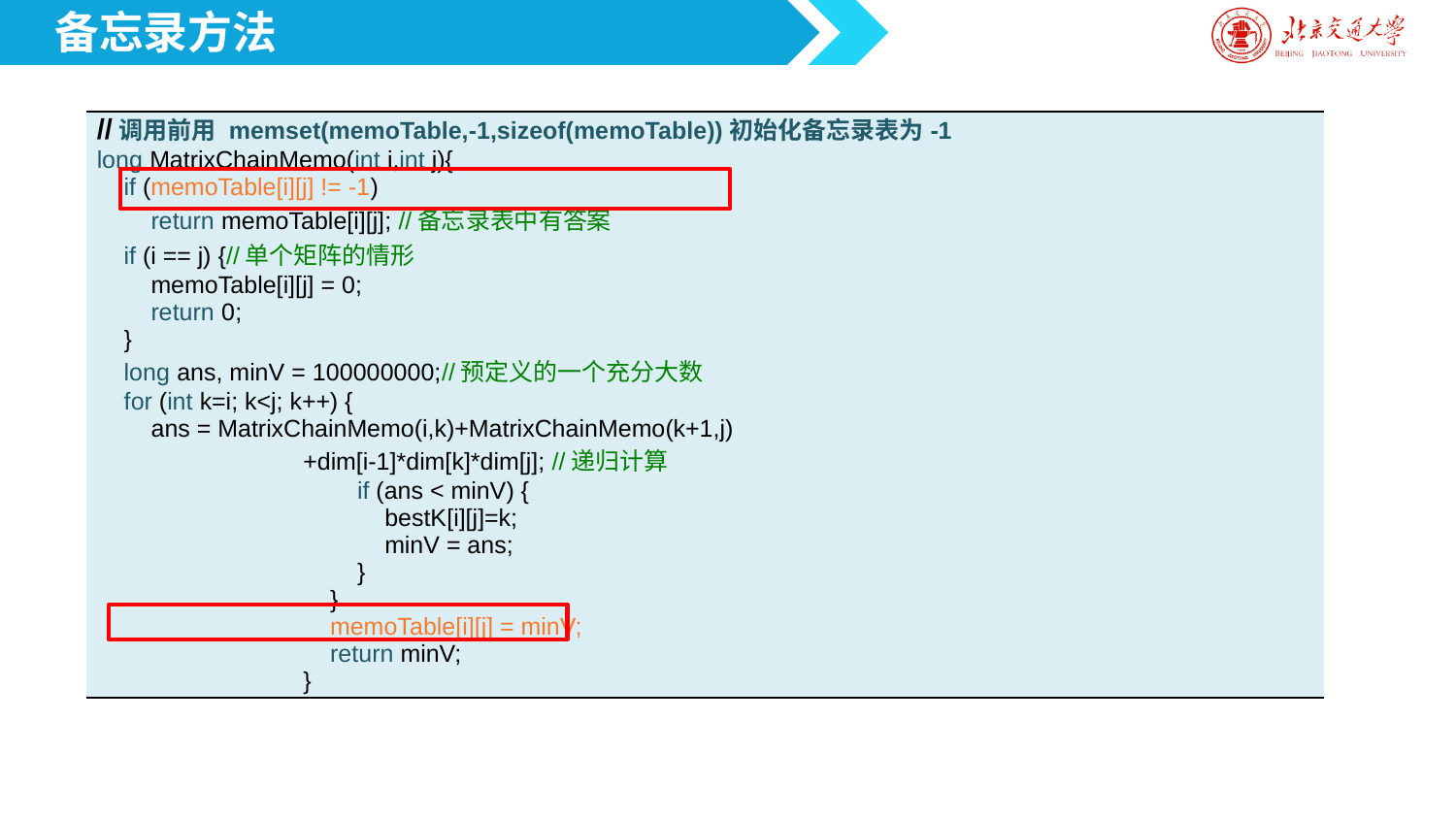

备忘录方法
| //调用前用 memset(memoTable,-1,sizeof(memoTable))初始化备忘录表为-1 long MatrixChainMemo(int i,int j){ if (memoTable[i][j] != -1) return memoTable[i][j]; //备忘录表中有答案 if (i == j) {//单个矩阵的情形 memoTable[i][j] = 0; return 0; } long ans, minV = 100000000;//预定义的一个充分大数 for (int k=i; k<j; k++) { ans = MatrixChainMemo(i,k)+MatrixChainMemo(k+1,j) +dim[i-1]\*dim[k]\*dim[j]; //递归计算 if (ans < minV) { bestK[i][j]=k; minV = ans; } } memoTable[i][j] = minV; return minV; } |
| --- |